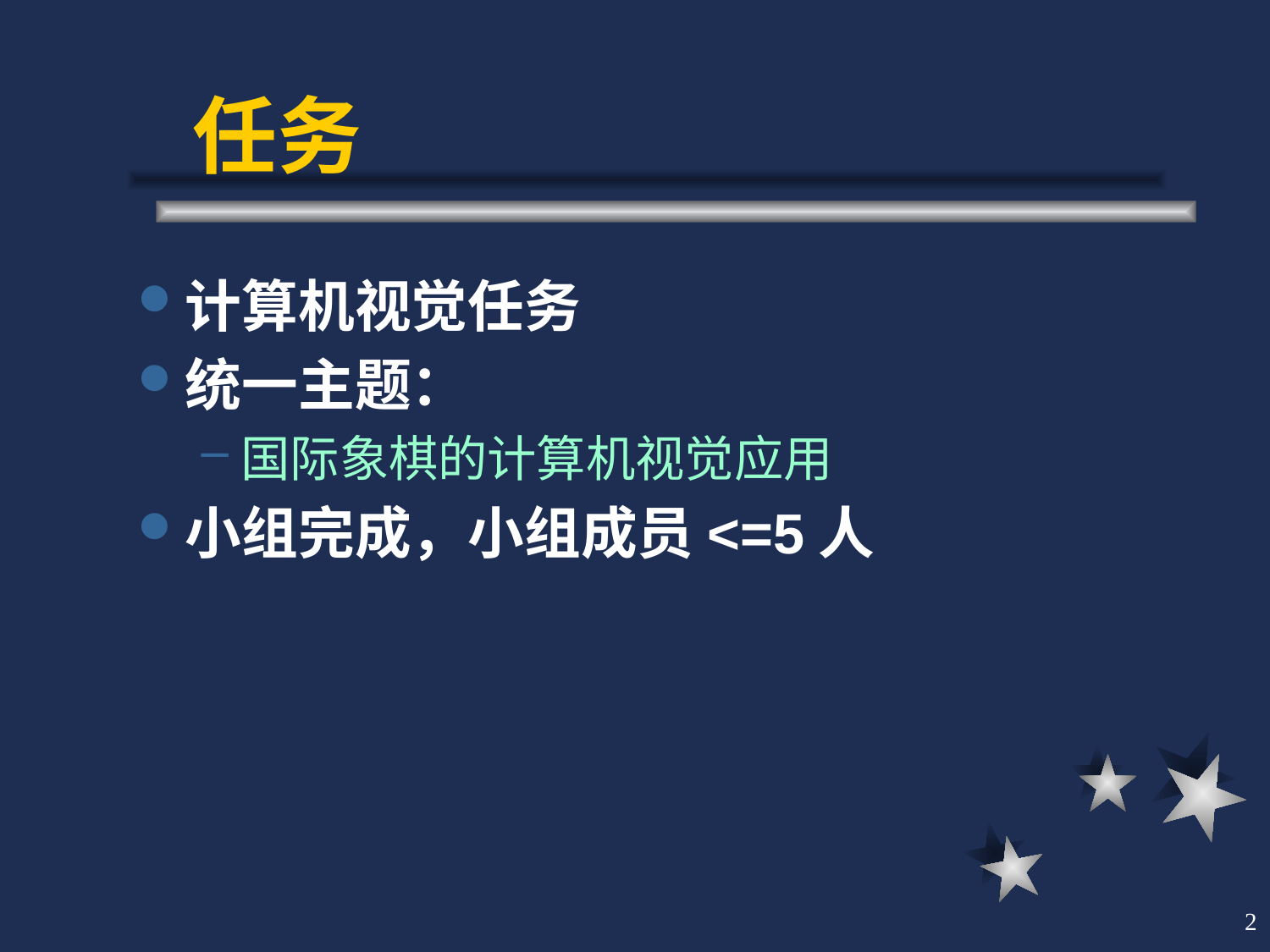

# 任务
计算机视觉任务
统一主题：
国际象棋的计算机视觉应用
小组完成，小组成员<=5人

2